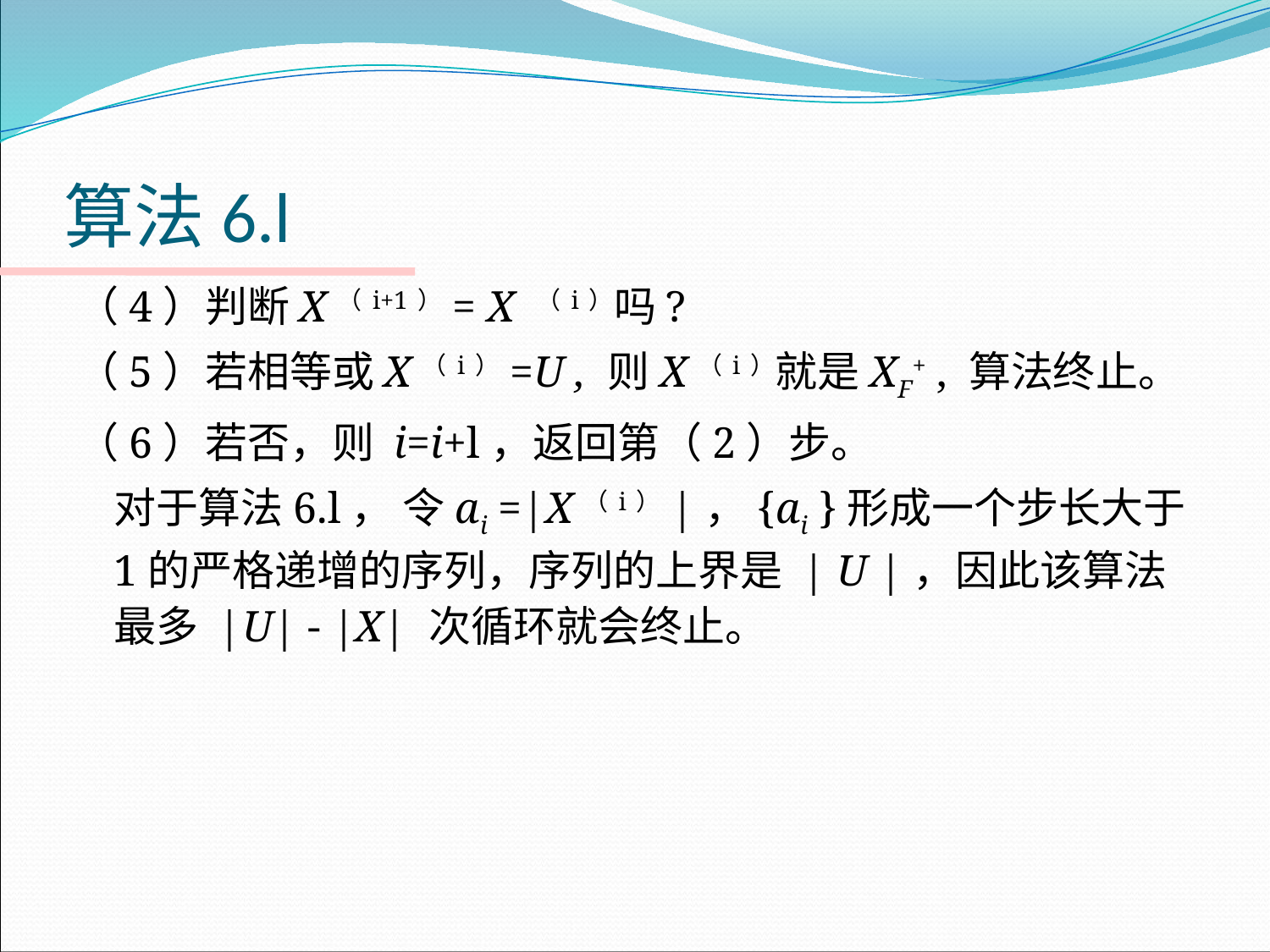

# 算法6.l
（4）判断X（i+1）= X （i）吗?
（5）若相等或X（i）=U , 则X（i）就是XF+ , 算法终止。
（6）若否，则 i=i+l，返回第（2）步。
	对于算法6.l， 令ai =|X（i）|，{ai }形成一个步长大于1的严格递增的序列，序列的上界是 | U |，因此该算法最多 |U| - |X| 次循环就会终止。

607